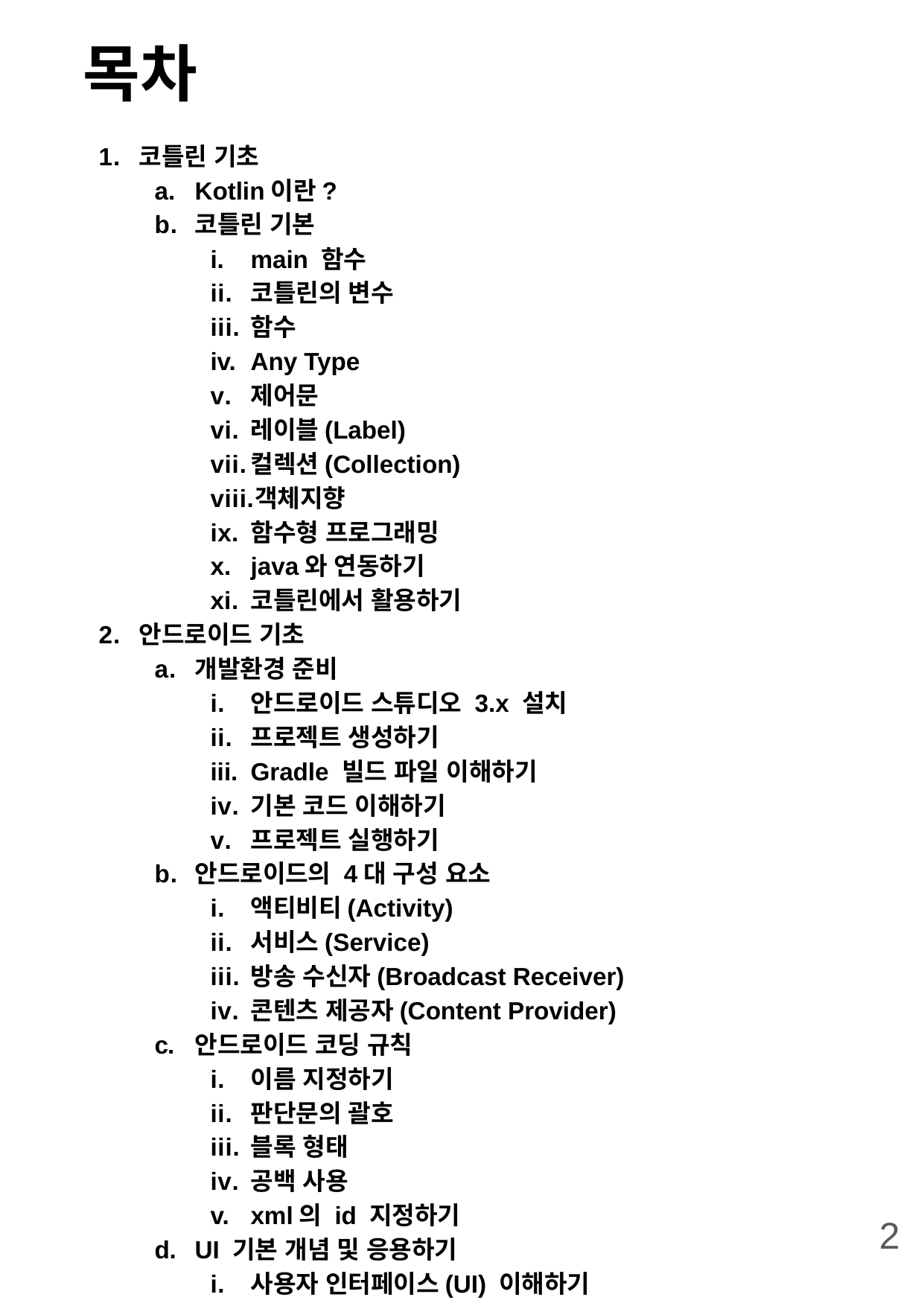

# 목차
코틀린 기초
Kotlin이란?
코틀린 기본
main 함수
코틀린의 변수
함수
Any Type
제어문
레이블(Label)
컬렉션(Collection)
객체지향
함수형 프로그래밍
java와 연동하기
코틀린에서 활용하기
안드로이드 기초
개발환경 준비
안드로이드 스튜디오 3.x 설치
프로젝트 생성하기
Gradle 빌드 파일 이해하기
기본 코드 이해하기
프로젝트 실행하기
안드로이드의 4대 구성 요소
액티비티(Activity)
서비스(Service)
방송 수신자(Broadcast Receiver)
콘텐츠 제공자(Content Provider)
안드로이드 코딩 규칙
이름 지정하기
판단문의 괄호
블록 형태
공백 사용
xml의 id 지정하기
UI 기본 개념 및 응용하기
사용자 인터페이스(UI) 이해하기
 레이아웃 이해
 이벤트 처리하기
버튼을 활용해서 간단하게 앱 만들어보기
View 클래스를 활용하여 나만의 클래스 만들고 표시하기
2